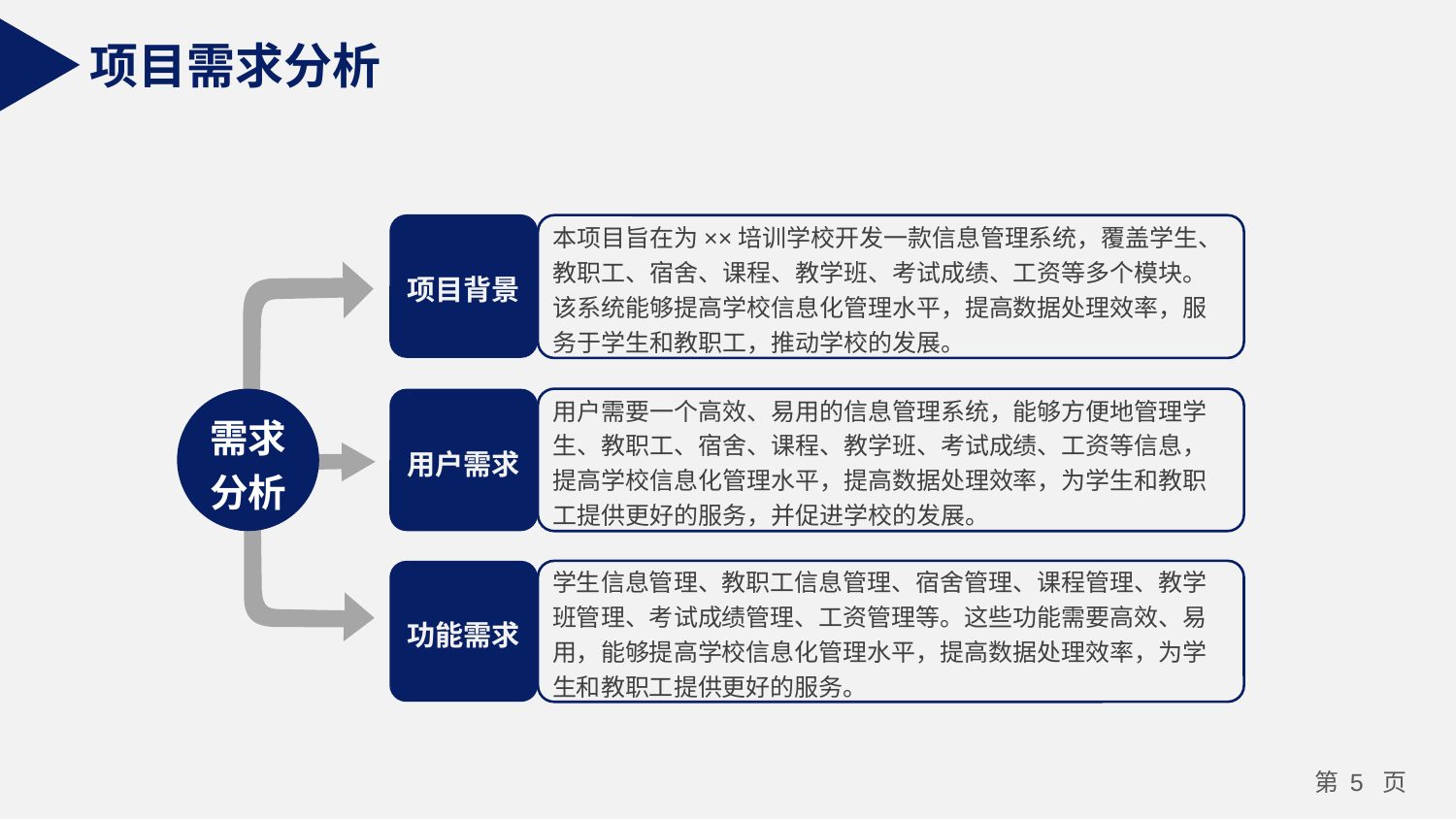

项目需求分析
项目背景
本项目旨在为××培训学校开发一款信息管理系统，覆盖学生、教职工、宿舍、课程、教学班、考试成绩、工资等多个模块。该系统能够提高学校信息化管理水平，提高数据处理效率，服务于学生和教职工，推动学校的发展。

需求分析
用户需求
用户需要一个高效、易用的信息管理系统，能够方便地管理学生、教职工、宿舍、课程、教学班、考试成绩、工资等信息，提高学校信息化管理水平，提高数据处理效率，为学生和教职工提供更好的服务，并促进学校的发展。

功能需求
学生信息管理、教职工信息管理、宿舍管理、课程管理、教学班管理、考试成绩管理、工资管理等。这些功能需要高效、易用，能够提高学校信息化管理水平，提高数据处理效率，为学生和教职工提供更好的服务。